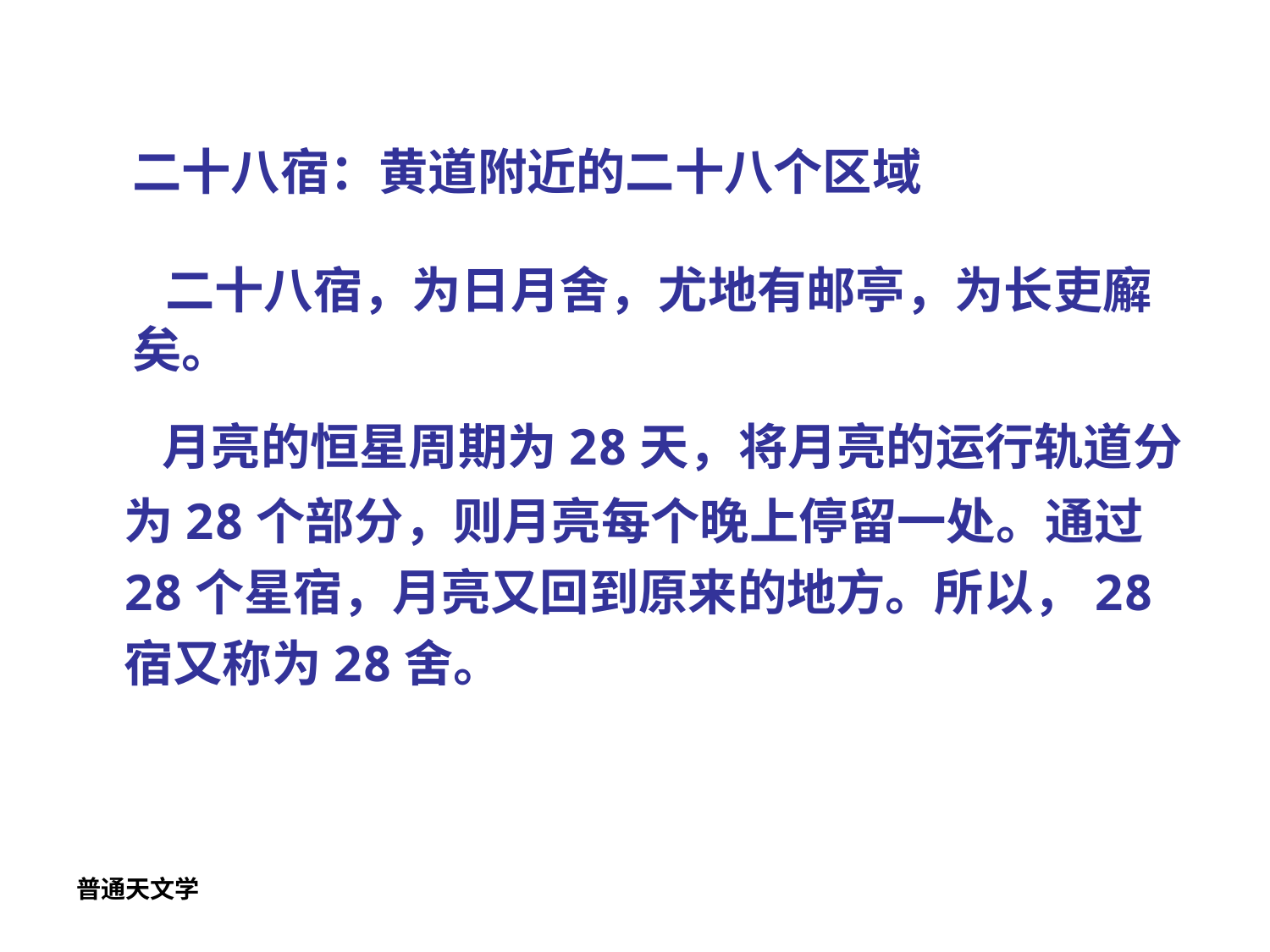

# 二十八宿：黄道附近的二十八个区域 二十八宿，为日月舍，尤地有邮亭，为长吏廨矣。
     月亮的恒星周期为28天，将月亮的运行轨道分为28个部分，则月亮每个晚上停留一处。通过28个星宿，月亮又回到原来的地方。所以，28宿又称为28舍。
普通天文学